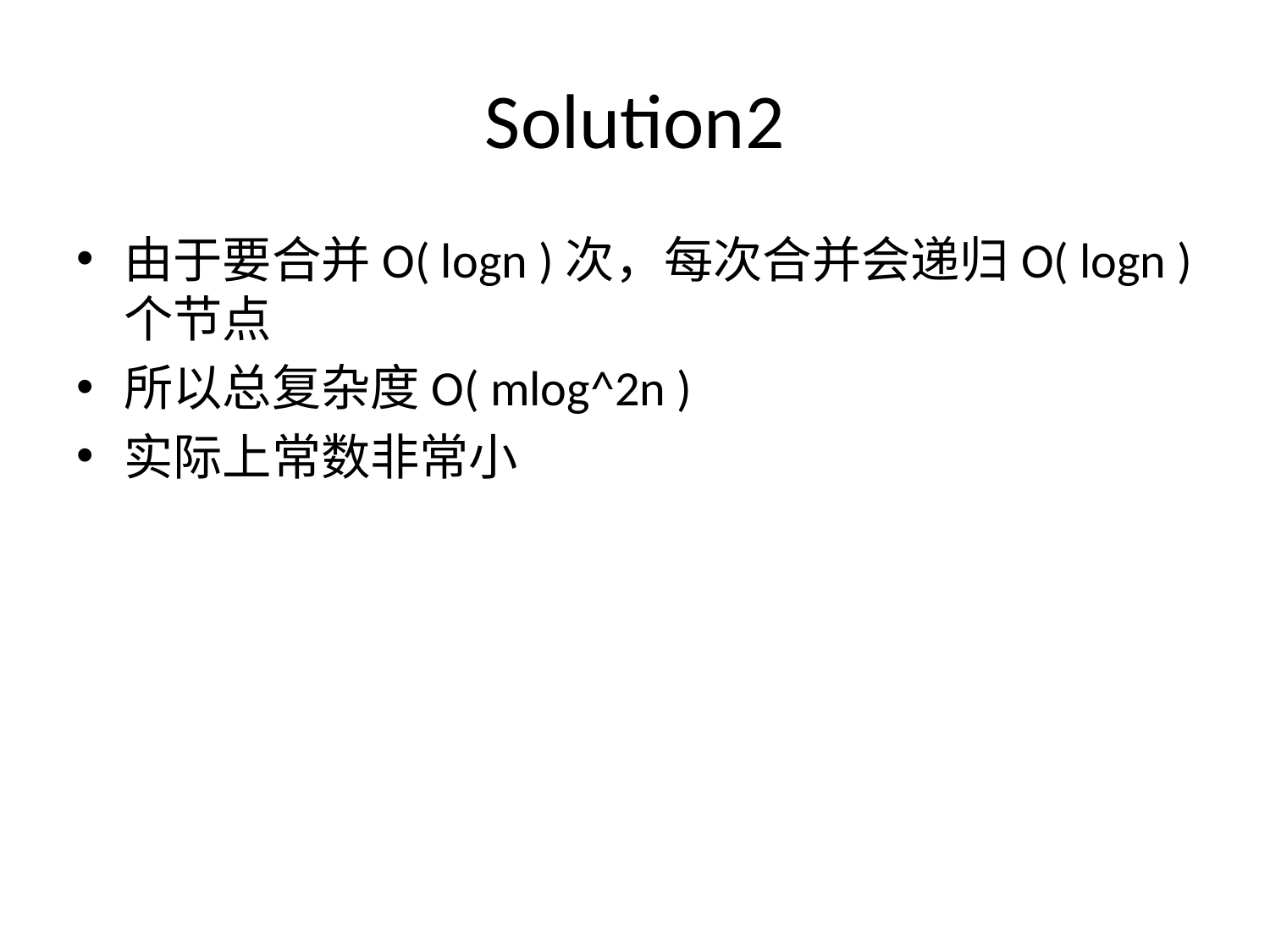

# Solution2
由于要合并O( logn )次，每次合并会递归O( logn )个节点
所以总复杂度O( mlog^2n )
实际上常数非常小